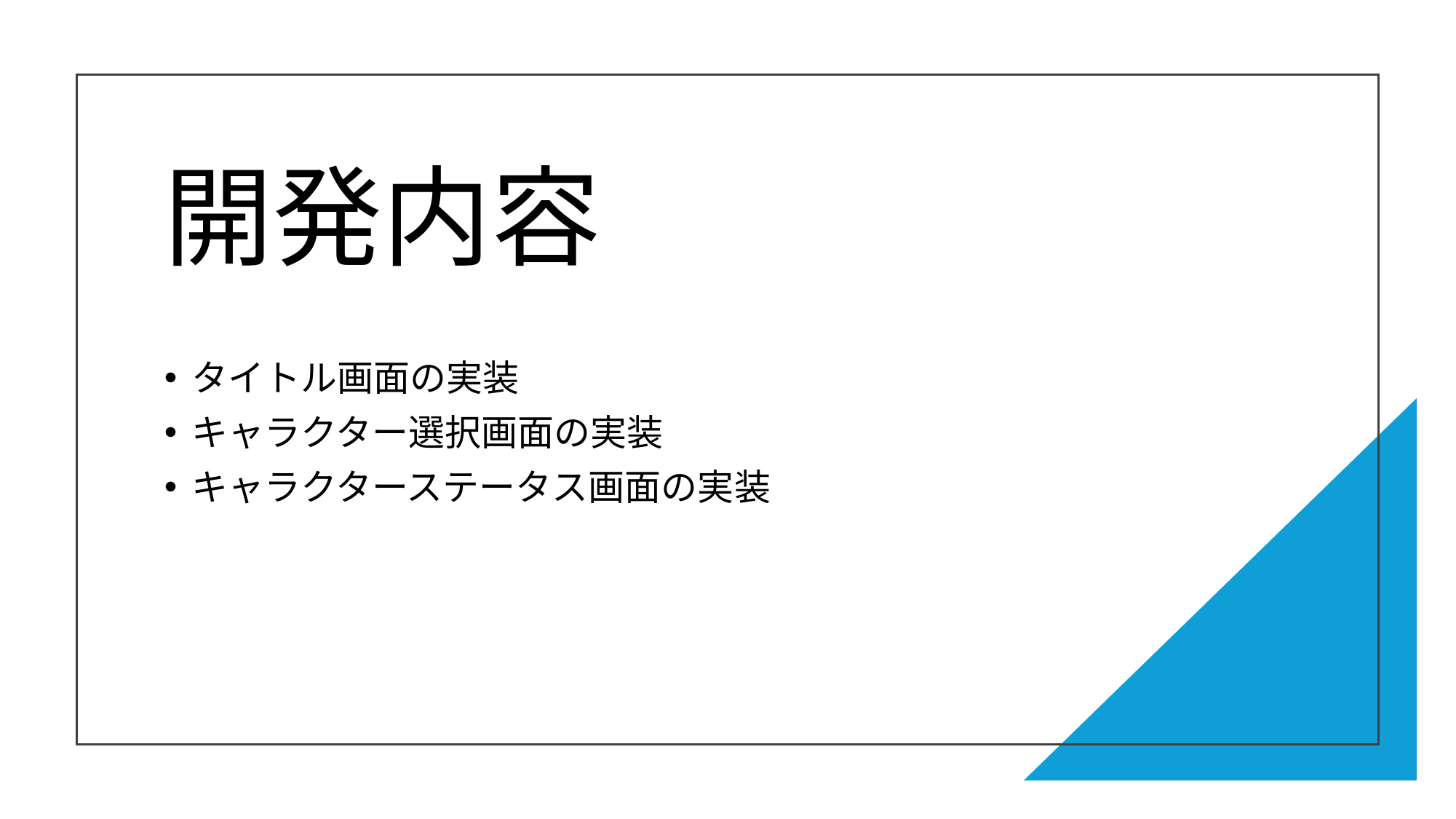

# 開発内容
タイトル画面の実装
キャラクター選択画面の実装
キャラクターステータス画面の実装